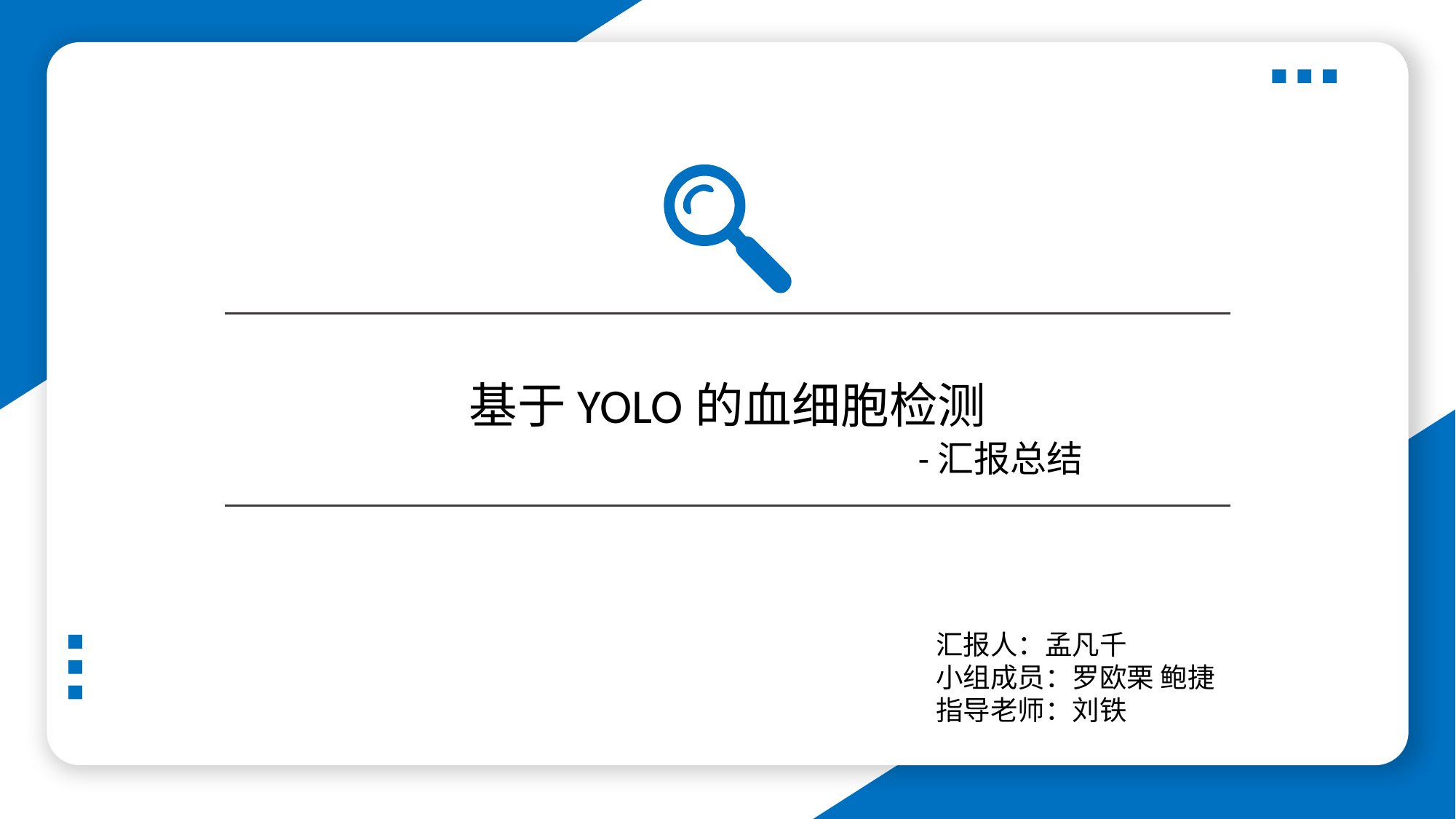

基于YOLO的血细胞检测

-汇报总结
汇报人：孟凡千
小组成员：罗欧栗 鲍捷
指导老师：刘铁